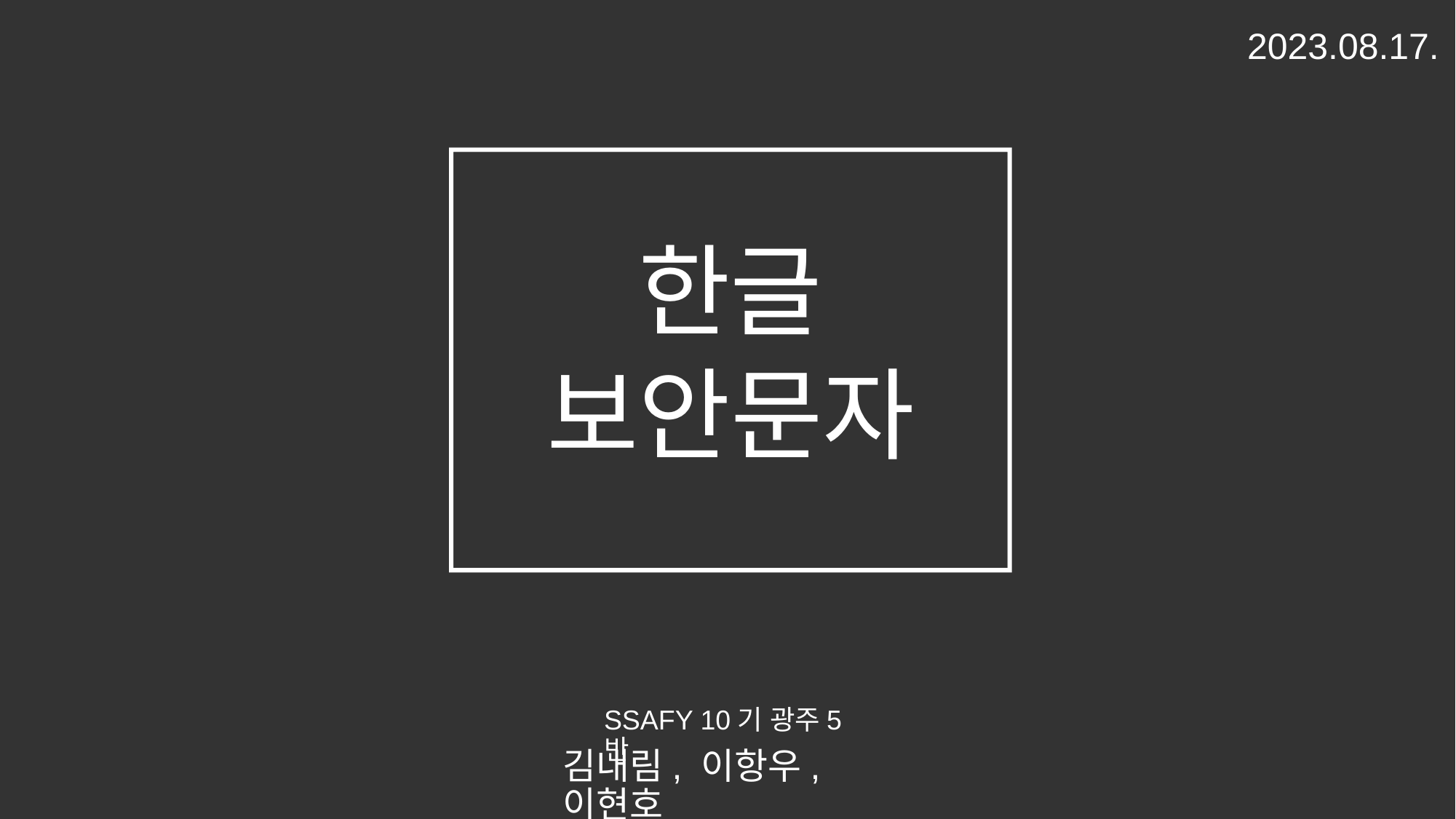

2023.08.17.
한글
보안문자
SSAFY 10기 광주5반
김내림, 이항우, 이현호